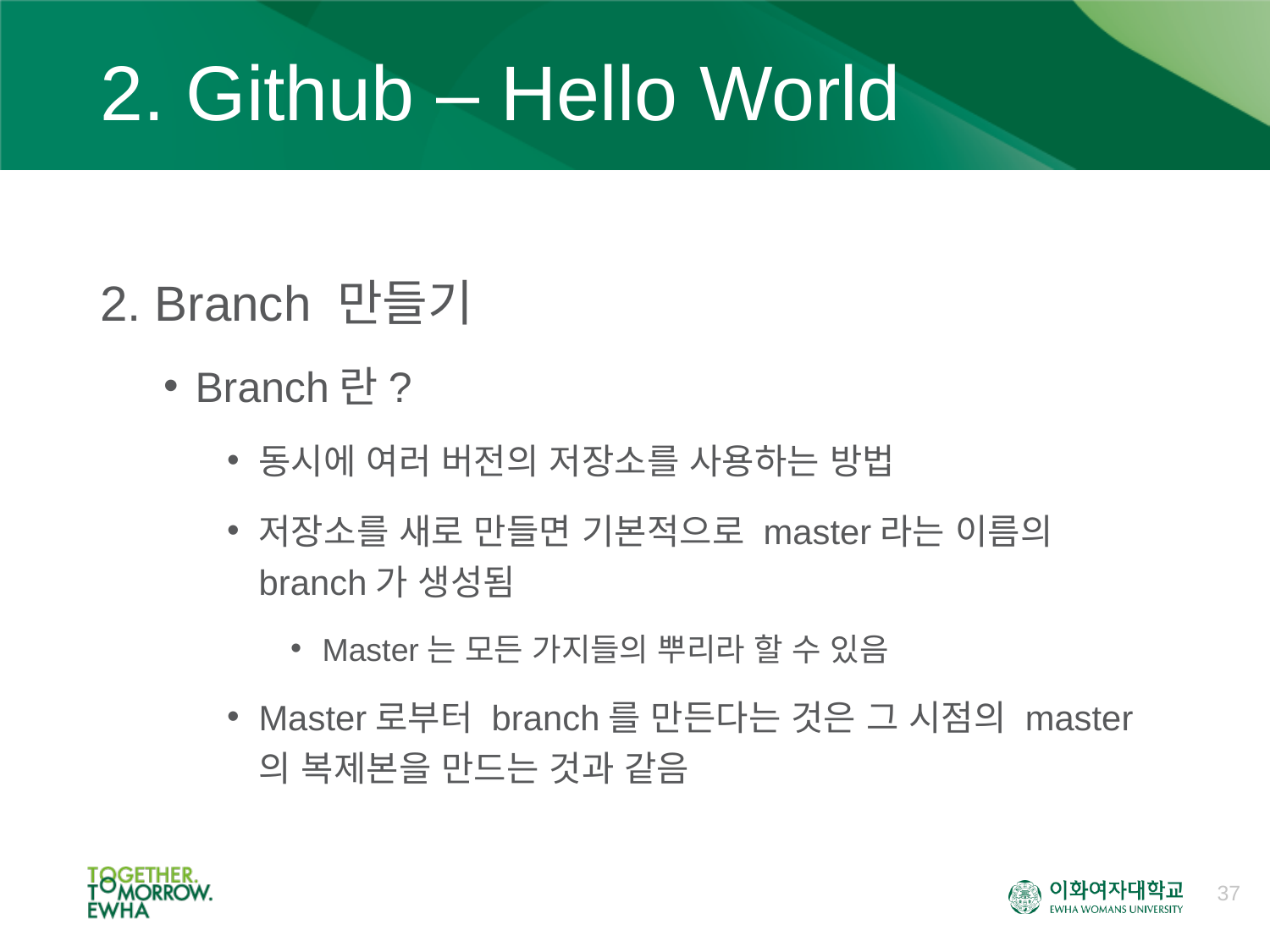

# 2. Github – Hello World
2. Branch 만들기
Branch란?
동시에 여러 버전의 저장소를 사용하는 방법
저장소를 새로 만들면 기본적으로 master라는 이름의 branch가 생성됨
Master는 모든 가지들의 뿌리라 할 수 있음
Master로부터 branch를 만든다는 것은 그 시점의 master의 복제본을 만드는 것과 같음

37